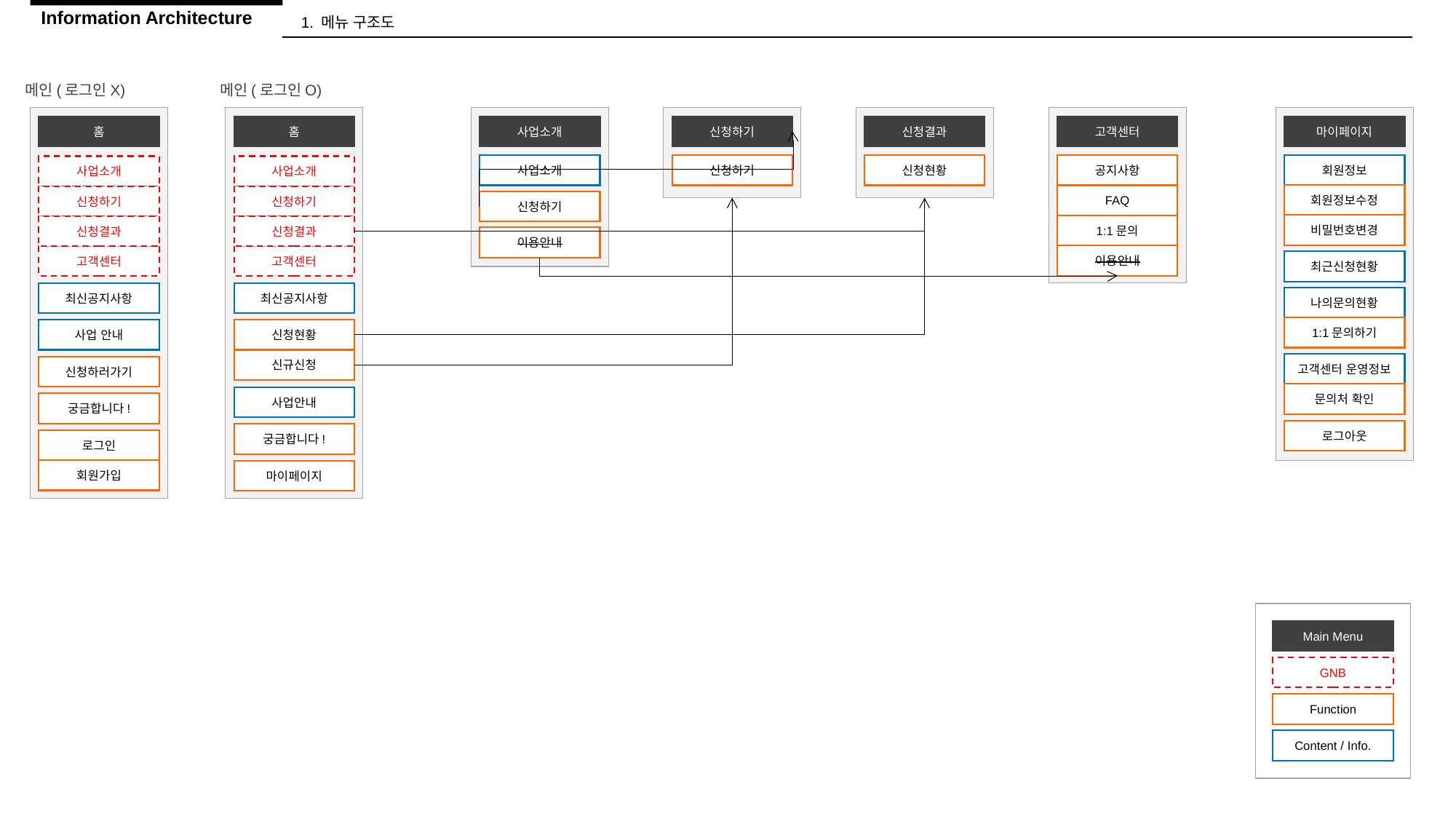

Information Architecture
1. 메뉴 구조도
메인(로그인X)
메인(로그인O)

사업소개
사업소개
신청하기
이용안내

신청하기
신청결과
고객센터
마이페이지
홈
홈
신청하기
신청현황
공지사항
회원정보
사업소개
사업소개
회원정보수정
FAQ
신청하기
신청하기
비밀번호변경
1:1문의
신청결과
신청결과
이용안내
고객센터
고객센터
최근신청현황
최신공지사항
최신공지사항
나의문의현황
1:1문의하기
고객센터 운영정보
문의처 확인
로그아웃
사업 안내
신청현황
신규신청
신청하러가기
사업안내
궁금합니다!
궁금합니다!
로그인
회원가입
마이페이지

Main Menu
GNB
Function
Content / Info.